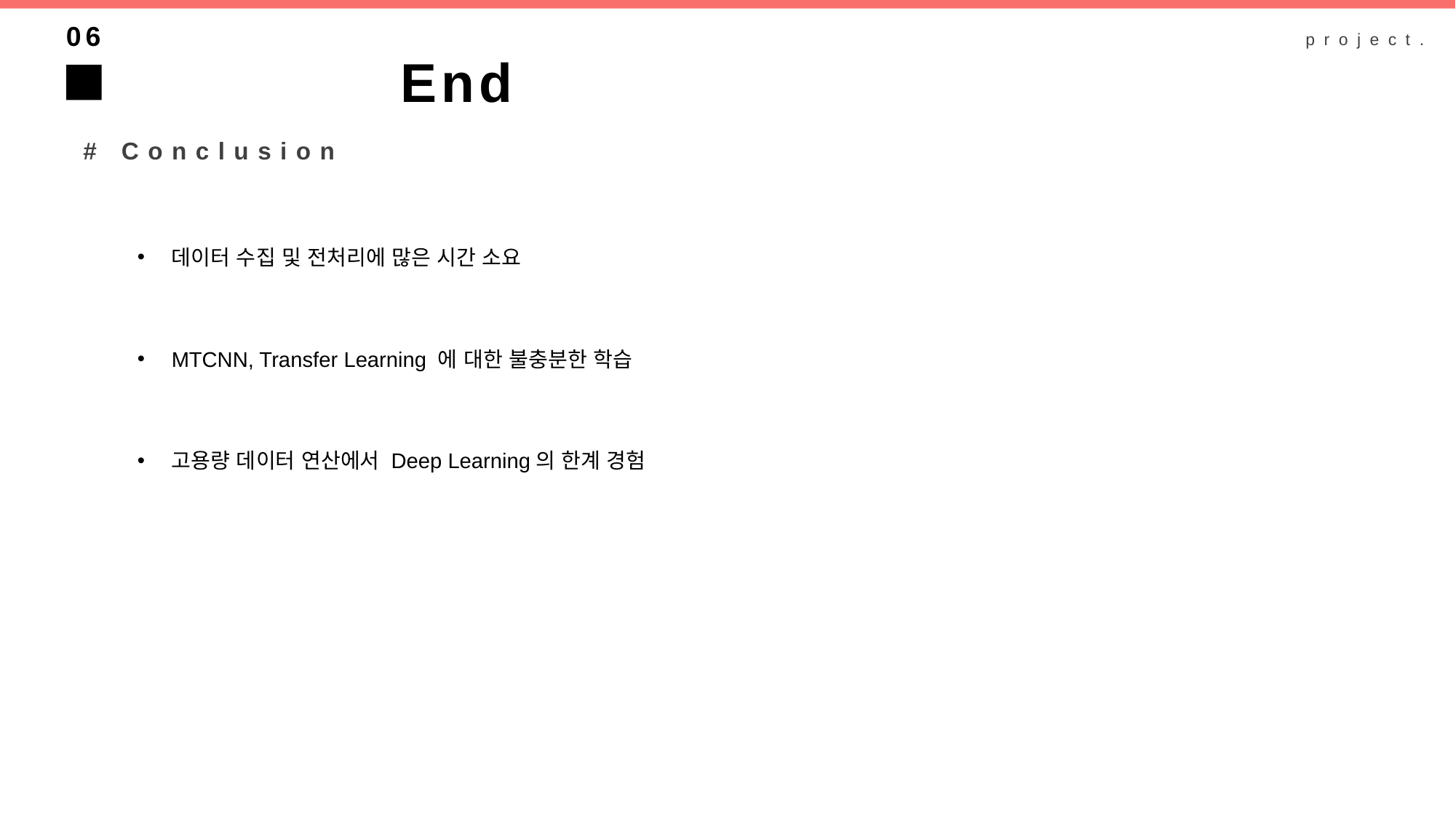

06
project.
End

# Conclusion
데이터 수집 및 전처리에 많은 시간 소요

MTCNN, Transfer Learning 에 대한 불충분한 학습

고용량 데이터 연산에서 Deep Learning의 한계 경험